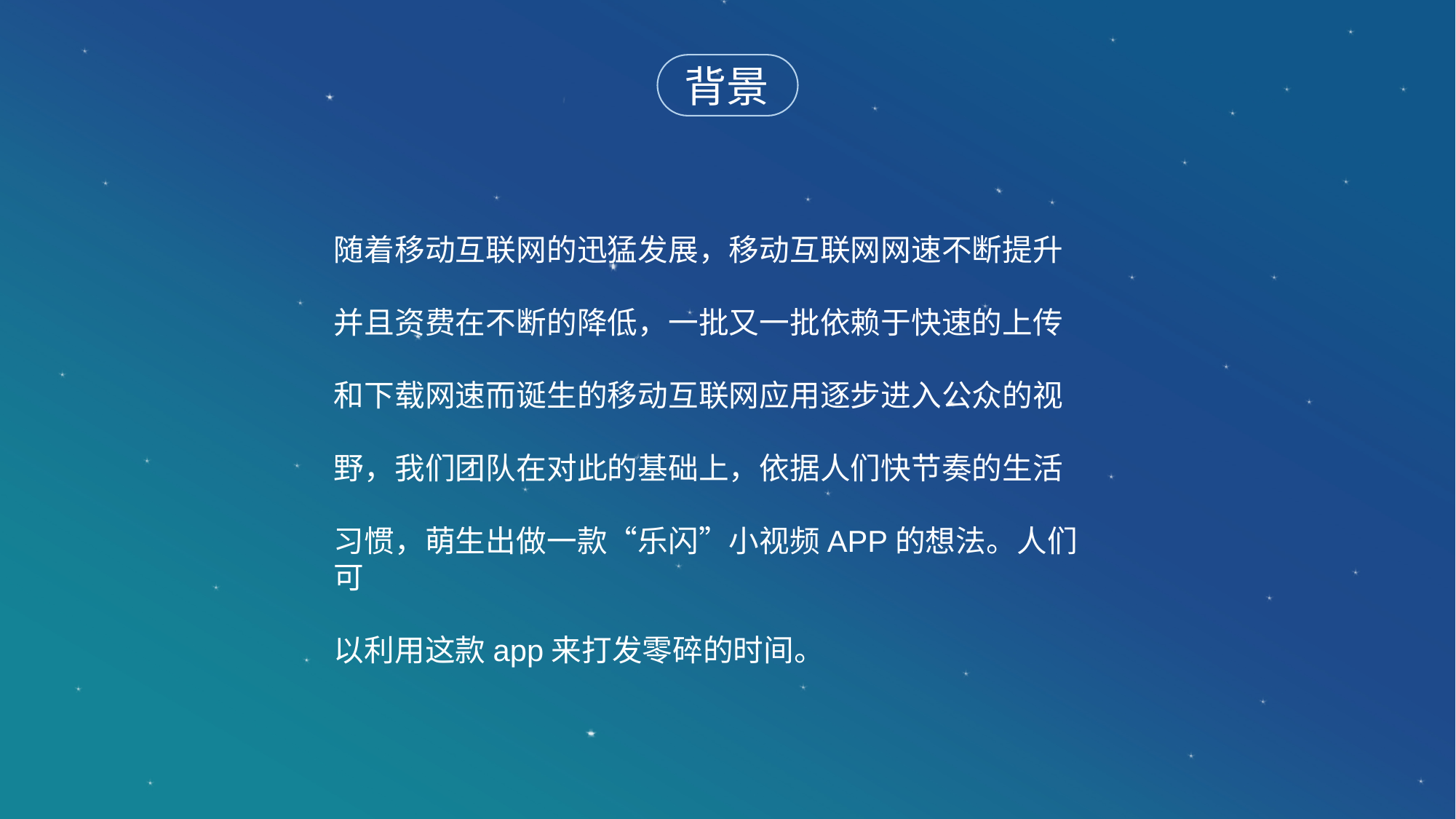

背景

随着移动互联网的迅猛发展，移动互联网网速不断提升

并且资费在不断的降低，一批又一批依赖于快速的上传

和下载网速而诞生的移动互联网应用逐步进入公众的视

野，我们团队在对此的基础上，依据人们快节奏的生活

习惯，萌生出做一款“乐闪”小视频APP的想法。人们可

以利用这款app来打发零碎的时间。